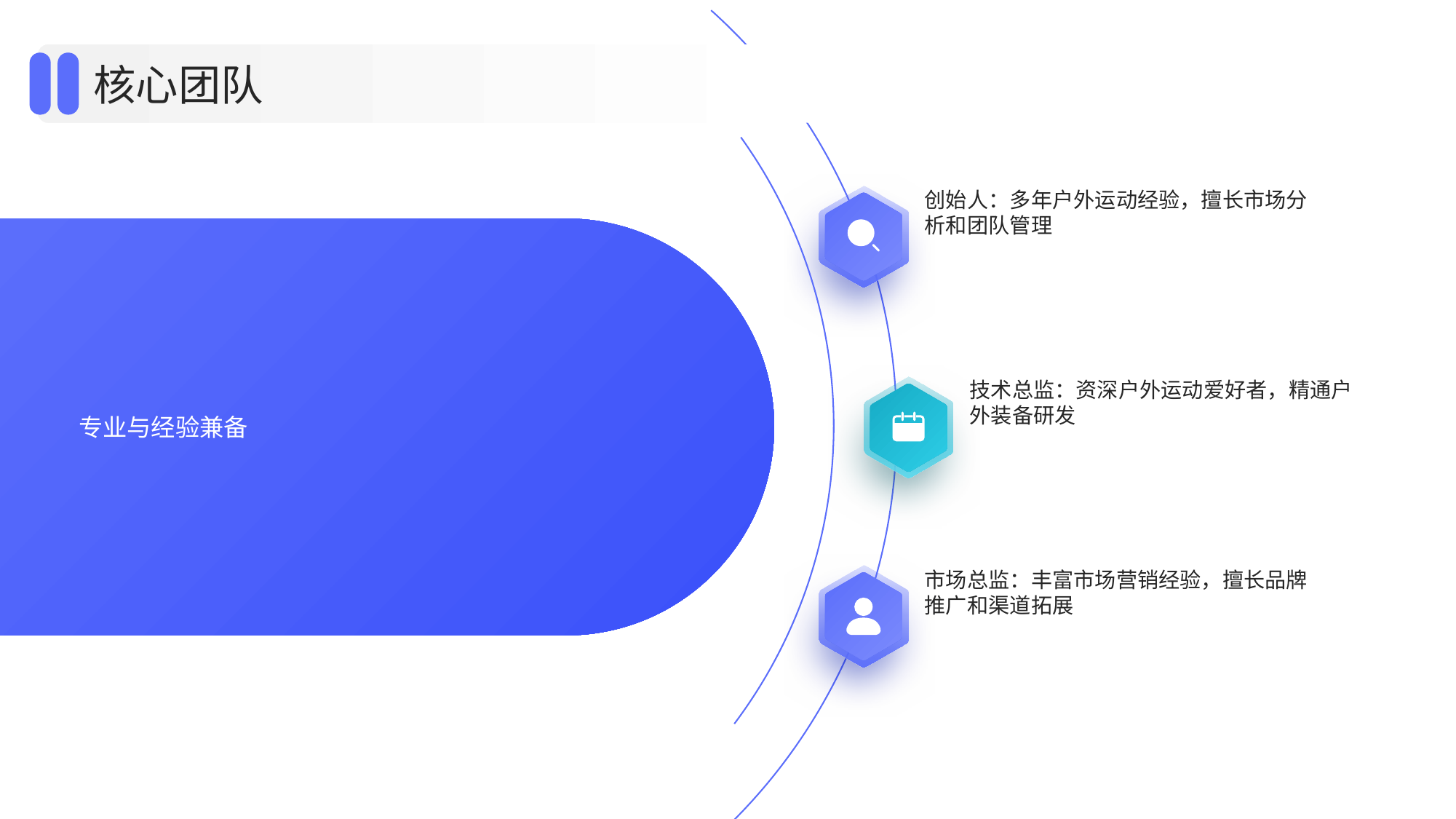

核心团队

创始人：多年户外运动经验，擅长市场分析和团队管理

专业与经验兼备
技术总监：资深户外运动爱好者，精通户外装备研发

市场总监：丰富市场营销经验，擅长品牌推广和渠道拓展